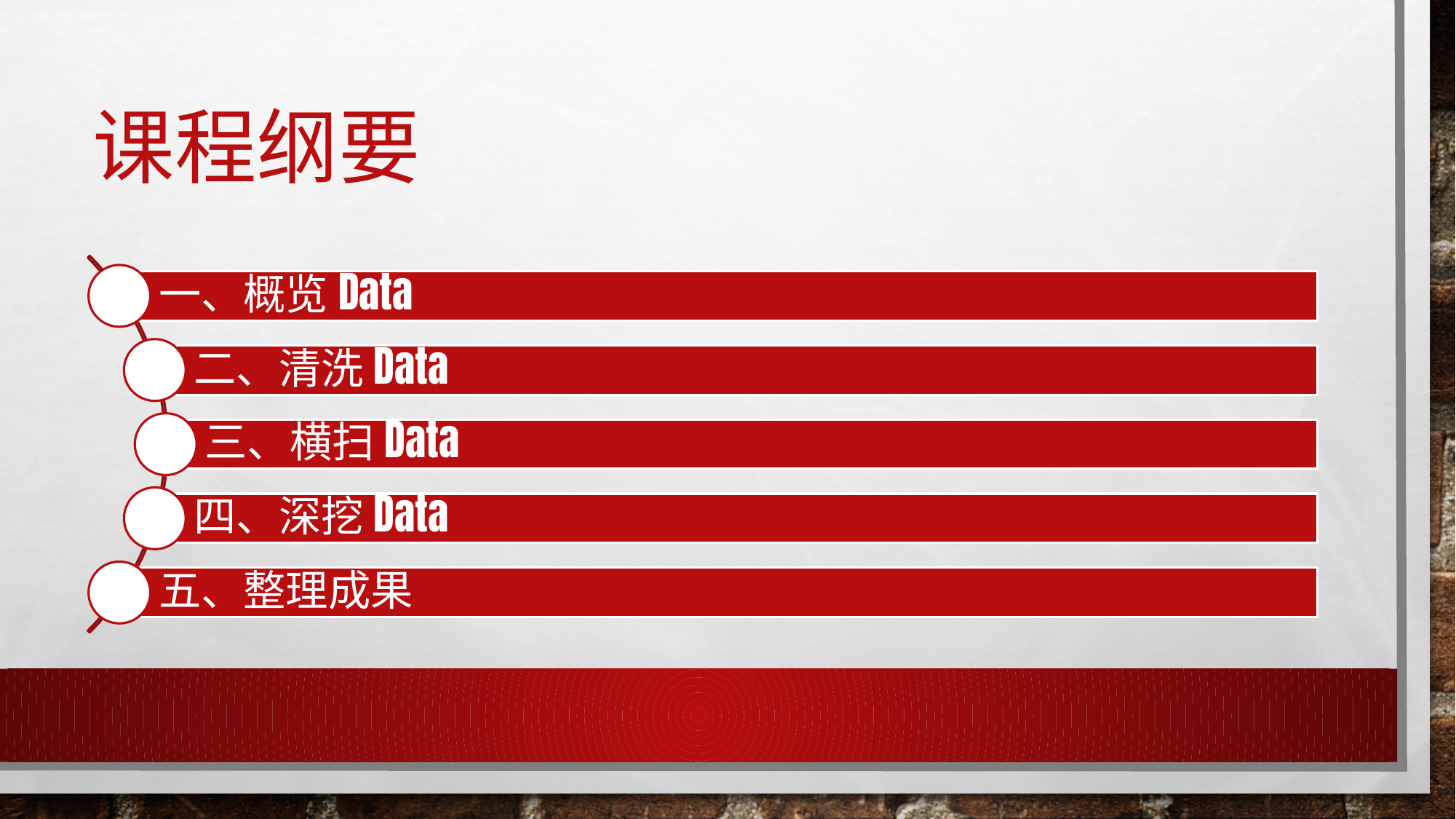

# 课程纲要
一、概览Data
二、清洗Data
三、横扫Data
四、深挖Data
五、整理成果